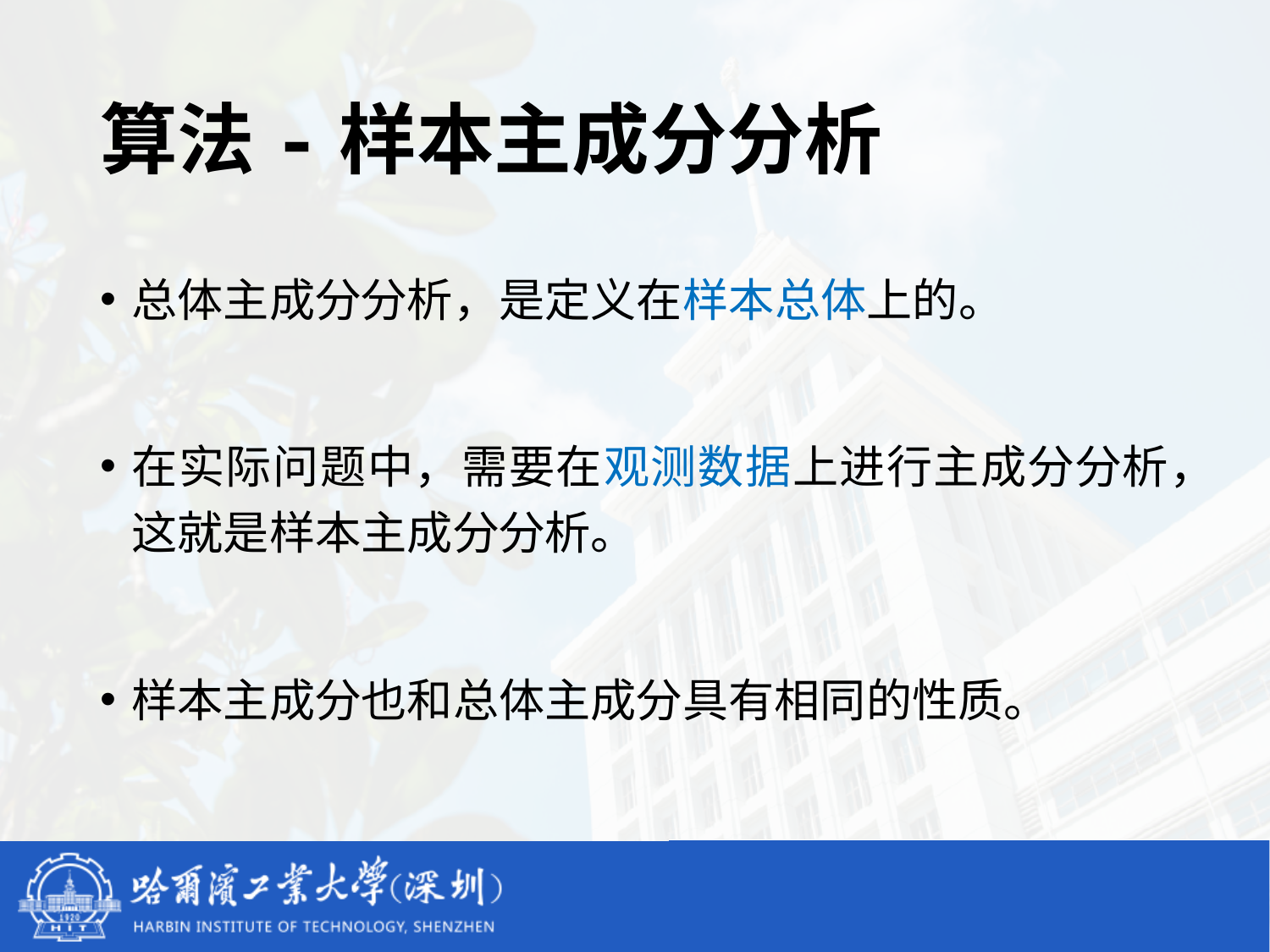

# 算法-样本主成分分析
总体主成分分析，是定义在样本总体上的。

在实际问题中，需要在观测数据上进行主成分分析，这就是样本主成分分析。

样本主成分也和总体主成分具有相同的性质。